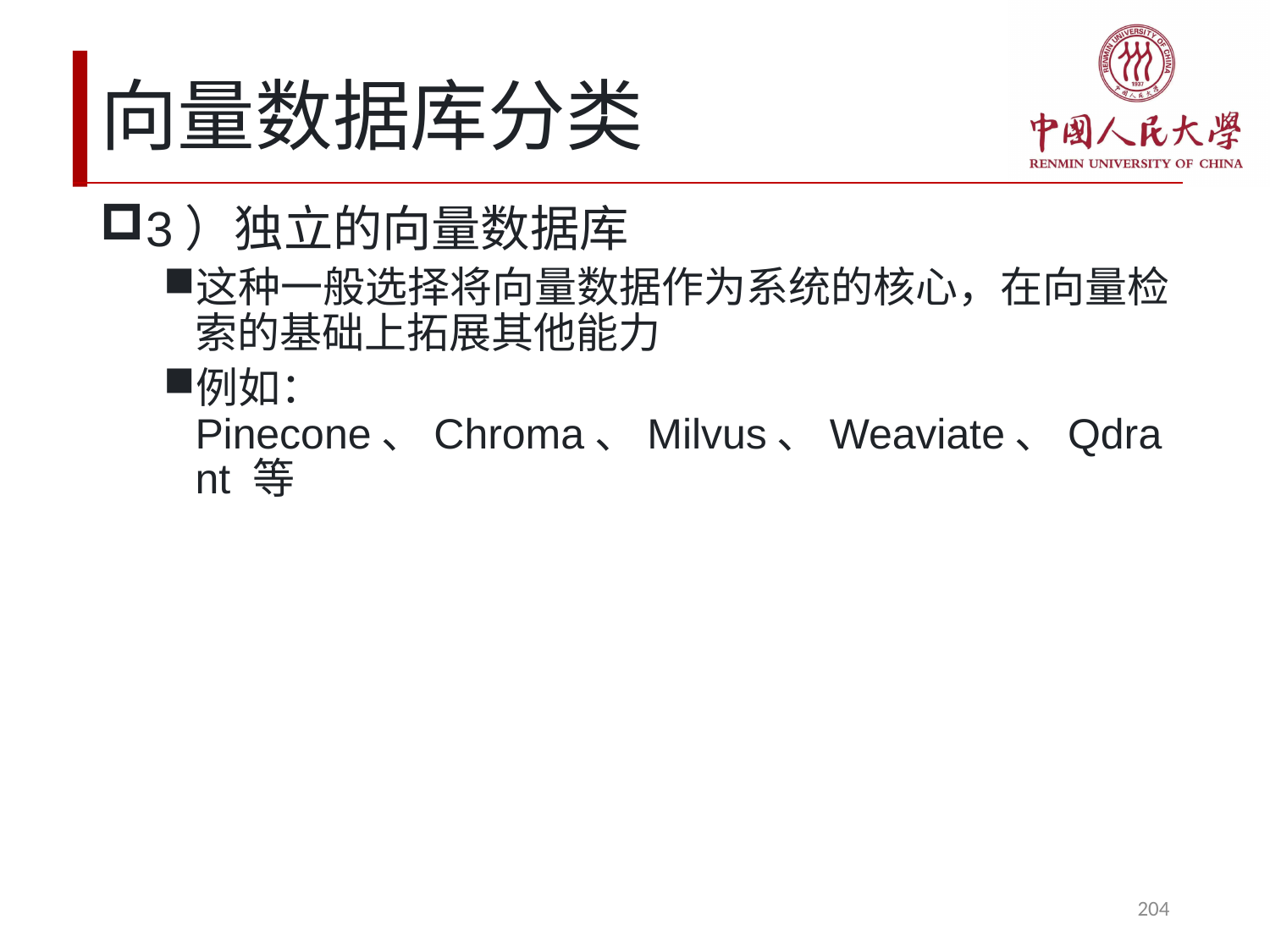

# 向量数据库分类
3）独立的向量数据库
这种一般选择将向量数据作为系统的核心，在向量检索的基础上拓展其他能力
例如：Pinecone、Chroma、Milvus、Weaviate、Qdrant 等

204